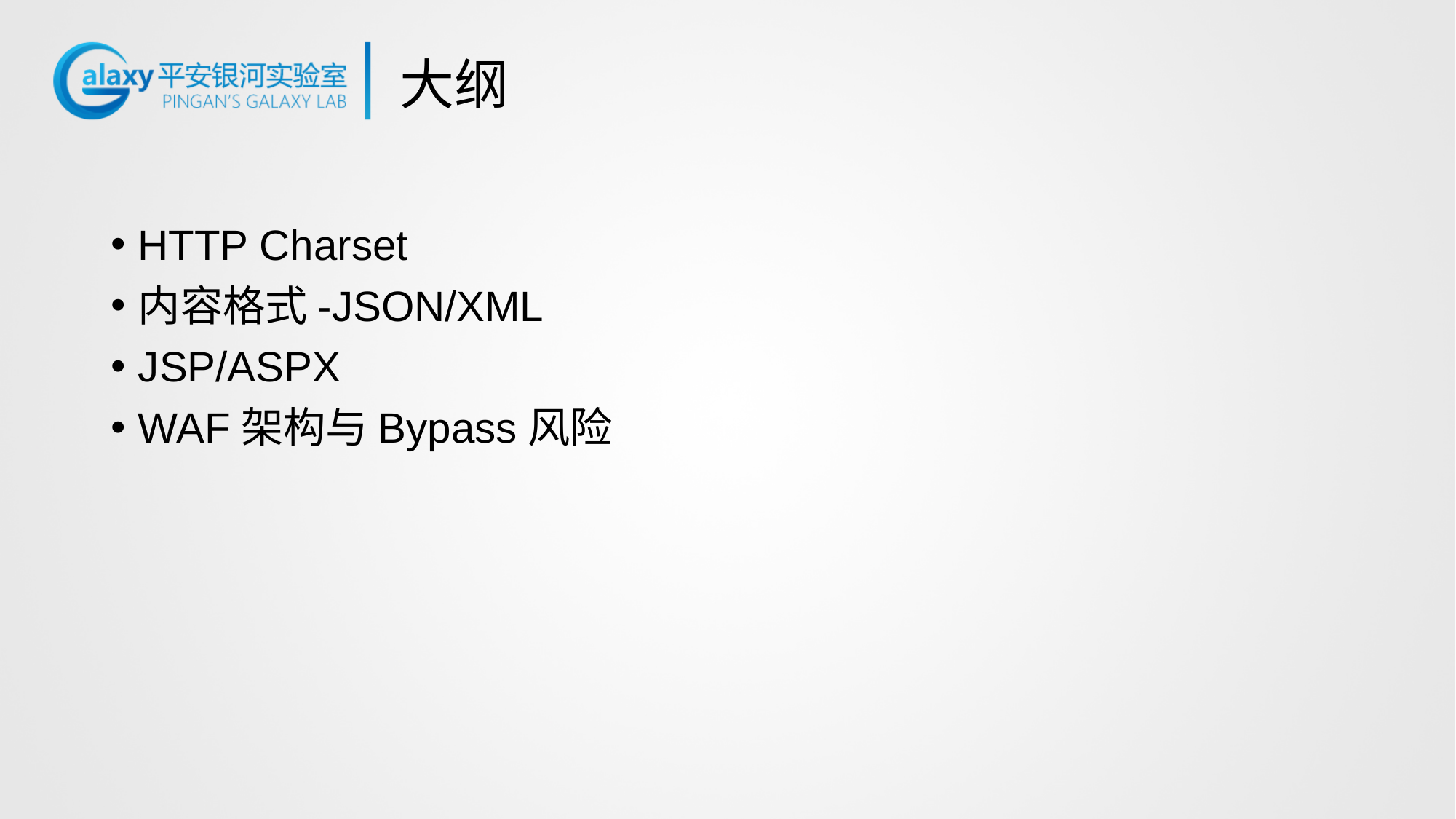

# 大纲
HTTP Charset
内容格式-JSON/XML
JSP/ASPX
WAF架构与Bypass风险